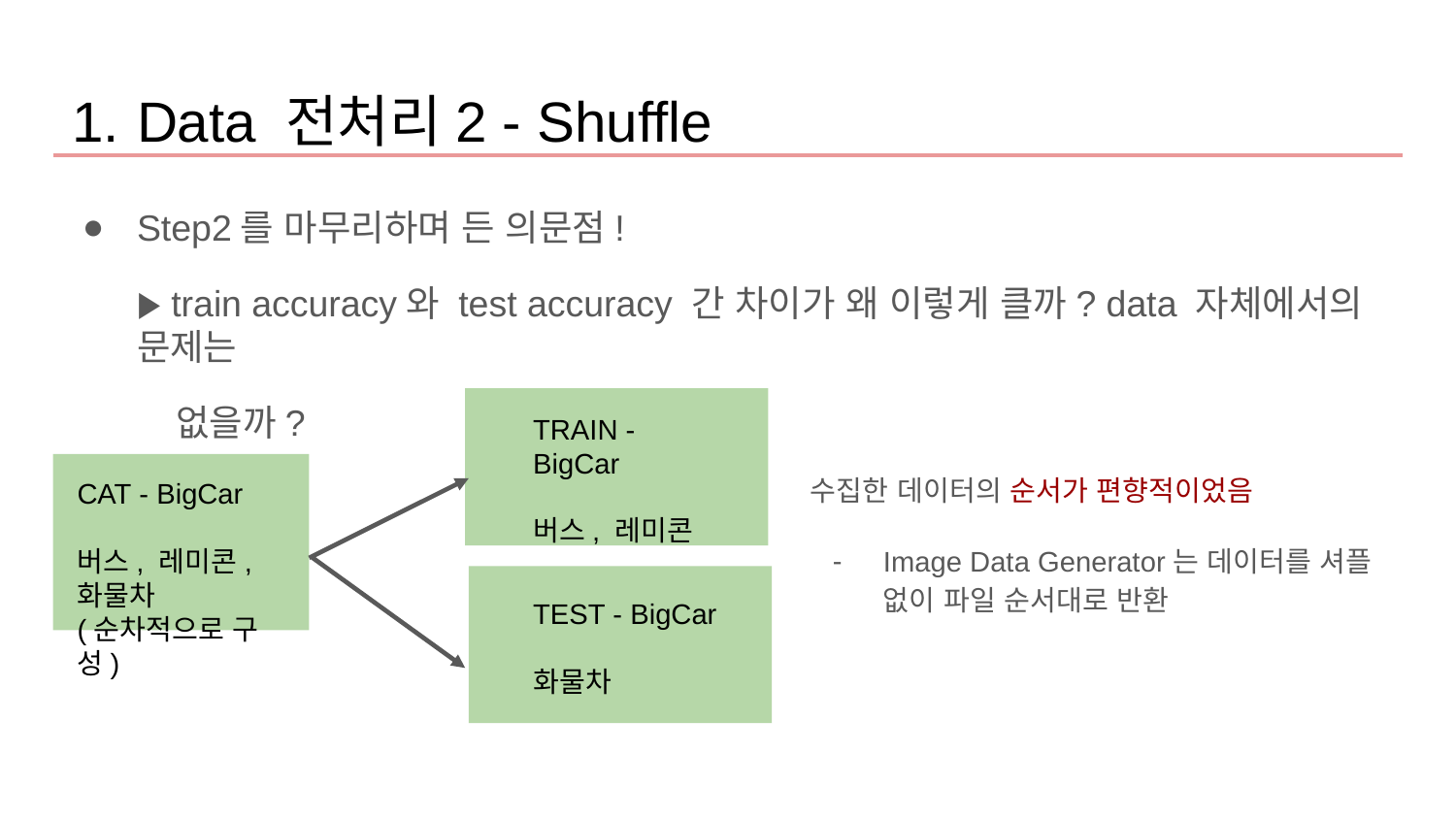

Data 전처리2 - Shuffle
Step2를 마무리하며 든 의문점!
▶ train accuracy와 test accuracy 간 차이가 왜 이렇게 클까? data 자체에서의 문제는
   없을까?

TRAIN - BigCar

버스, 레미콘

TEST - BigCar

화물차

수집한 데이터의 순서가 편향적이었음
Image Data Generator는 데이터를 셔플 없이 파일 순서대로 반환

CAT - BigCar

버스, 레미콘, 화물차
(순차적으로 구성)